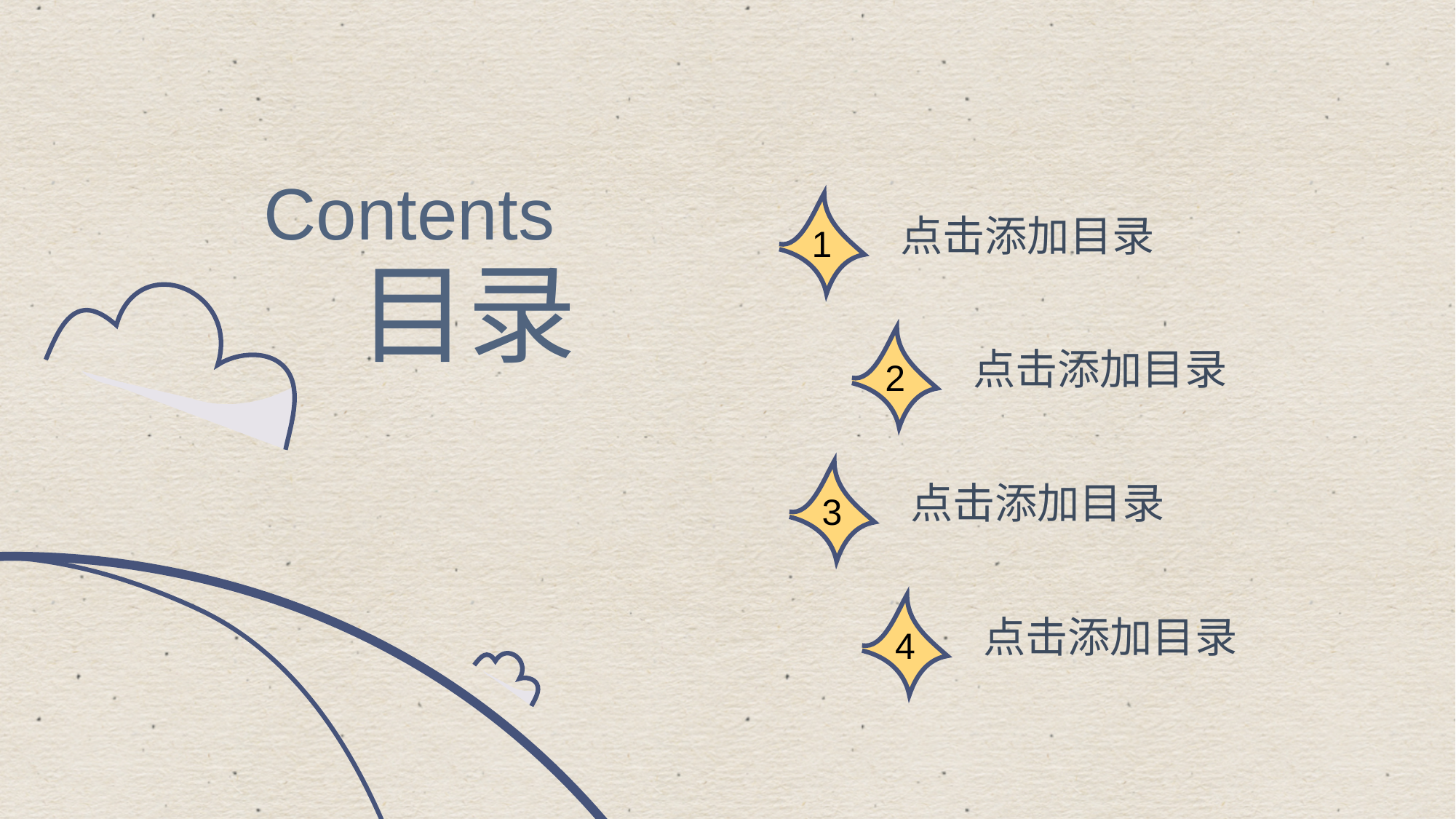

Contents

1
点击添加目录
目录

2
点击添加目录

3
点击添加目录

4
点击添加目录